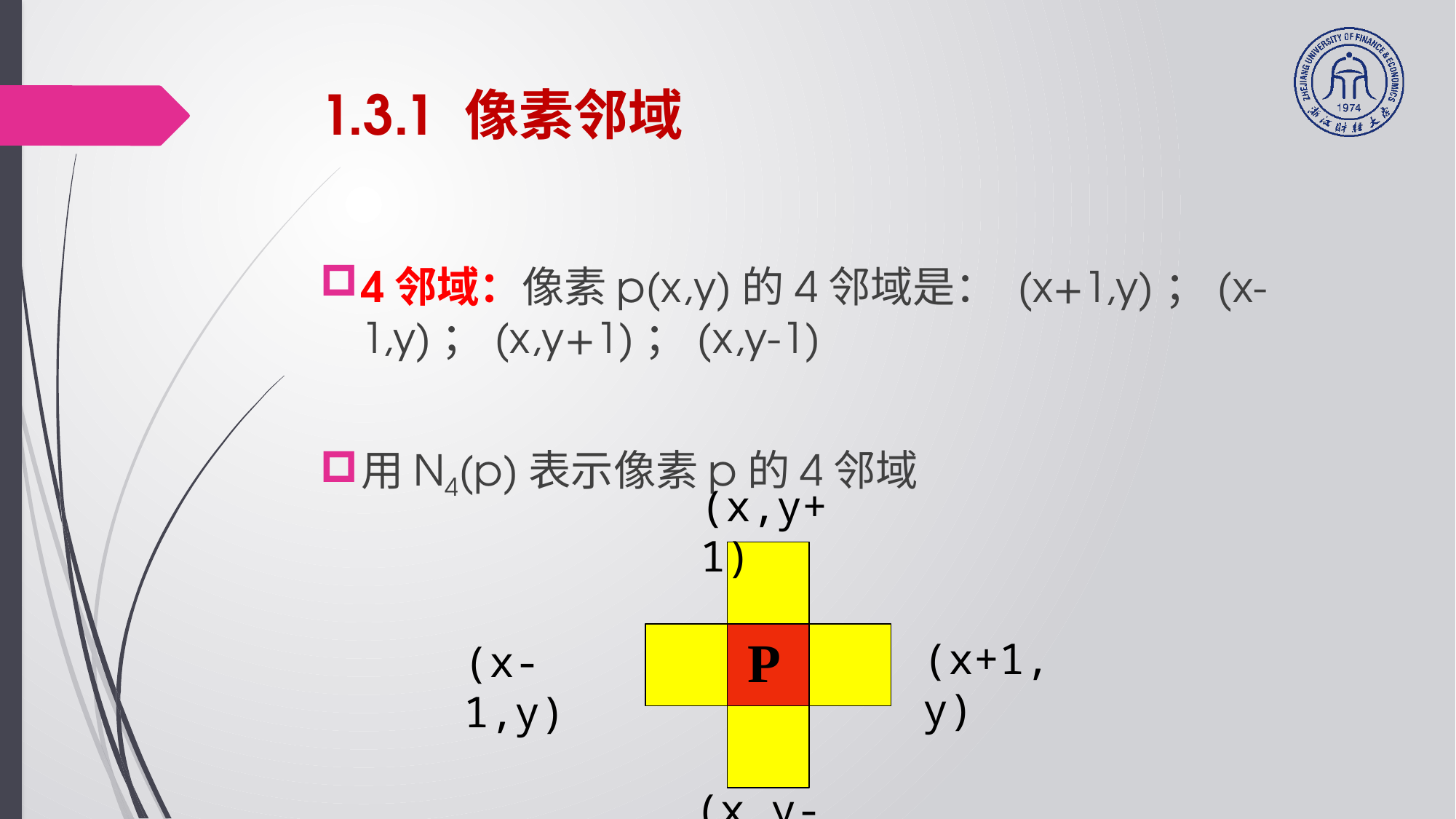

# 1.3.1 像素邻域
4邻域：像素p(x,y)的4邻域是： (x+1,y)；(x-1,y)；(x,y+1)；(x,y-1)

用N4(p)表示像素p的4邻域
(x,y+1)

P
(x+1,y)
(x-1,y)

(x,y-1)